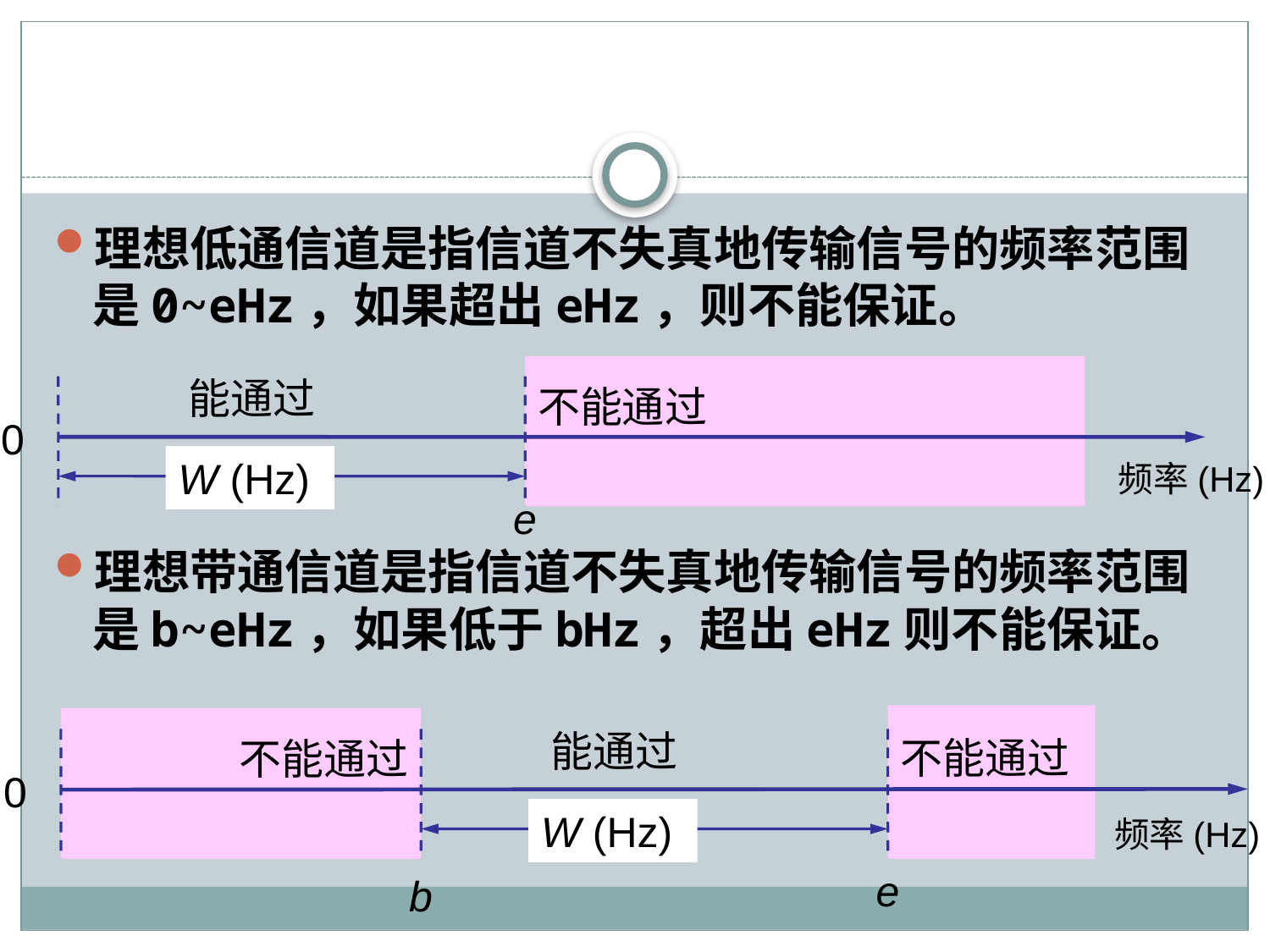

#
理想低通信道是指信道不失真地传输信号的频率范围是0~eHz，如果超出eHz，则不能保证。

理想带通信道是指信道不失真地传输信号的频率范围是b~eHz，如果低于bHz，超出eHz则不能保证。
不能通过

能通过

0

W (Hz)
频率(Hz)

e
不能通过

不能通过

能通过

0

W (Hz)
频率(Hz)

e
b